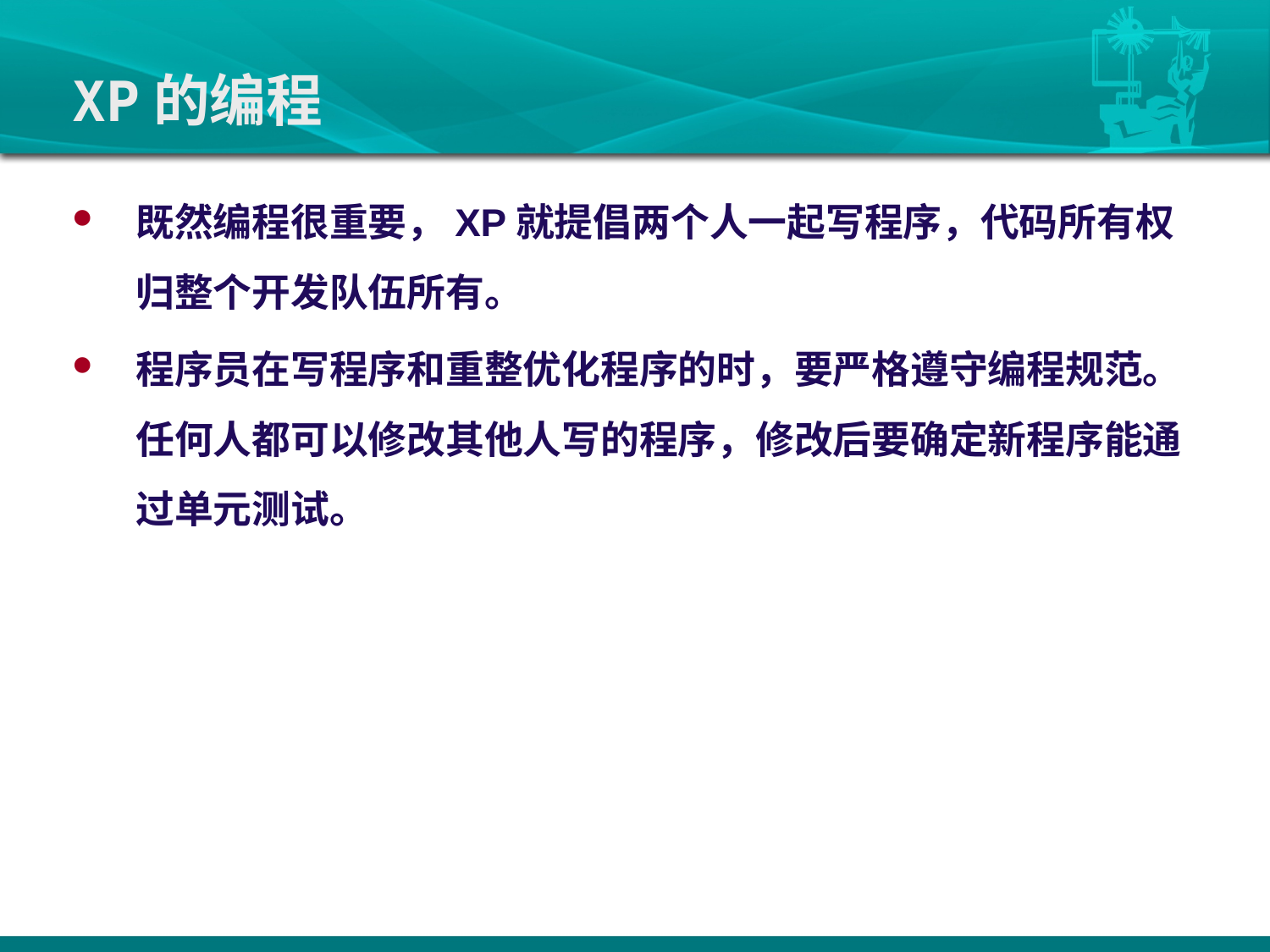

# XP的编程
既然编程很重要，XP就提倡两个人一起写程序，代码所有权归整个开发队伍所有。
程序员在写程序和重整优化程序的时，要严格遵守编程规范。任何人都可以修改其他人写的程序，修改后要确定新程序能通过单元测试。